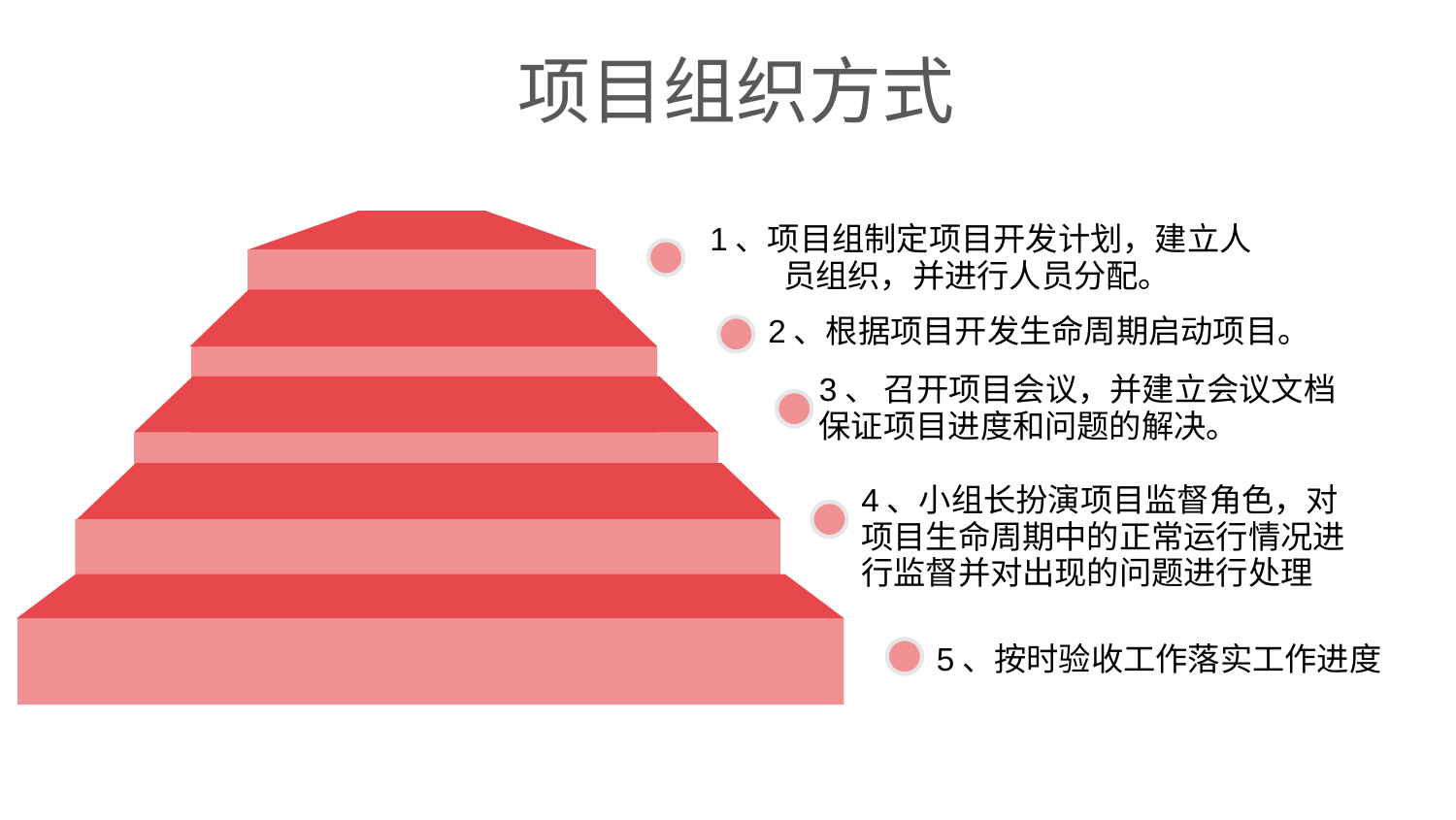

项目组织方式

1、项目组制定项目开发计划，建立人
员组织，并进行人员分配。

2、根据项目开发生命周期启动项目。

3、 召开项目会议，并建立会议文档
保证项目进度和问题的解决。

4、小组长扮演项目监督角色，对
项目生命周期中的正常运行情况进
行监督并对出现的问题进行处理

5、按时验收工作落实工作进度